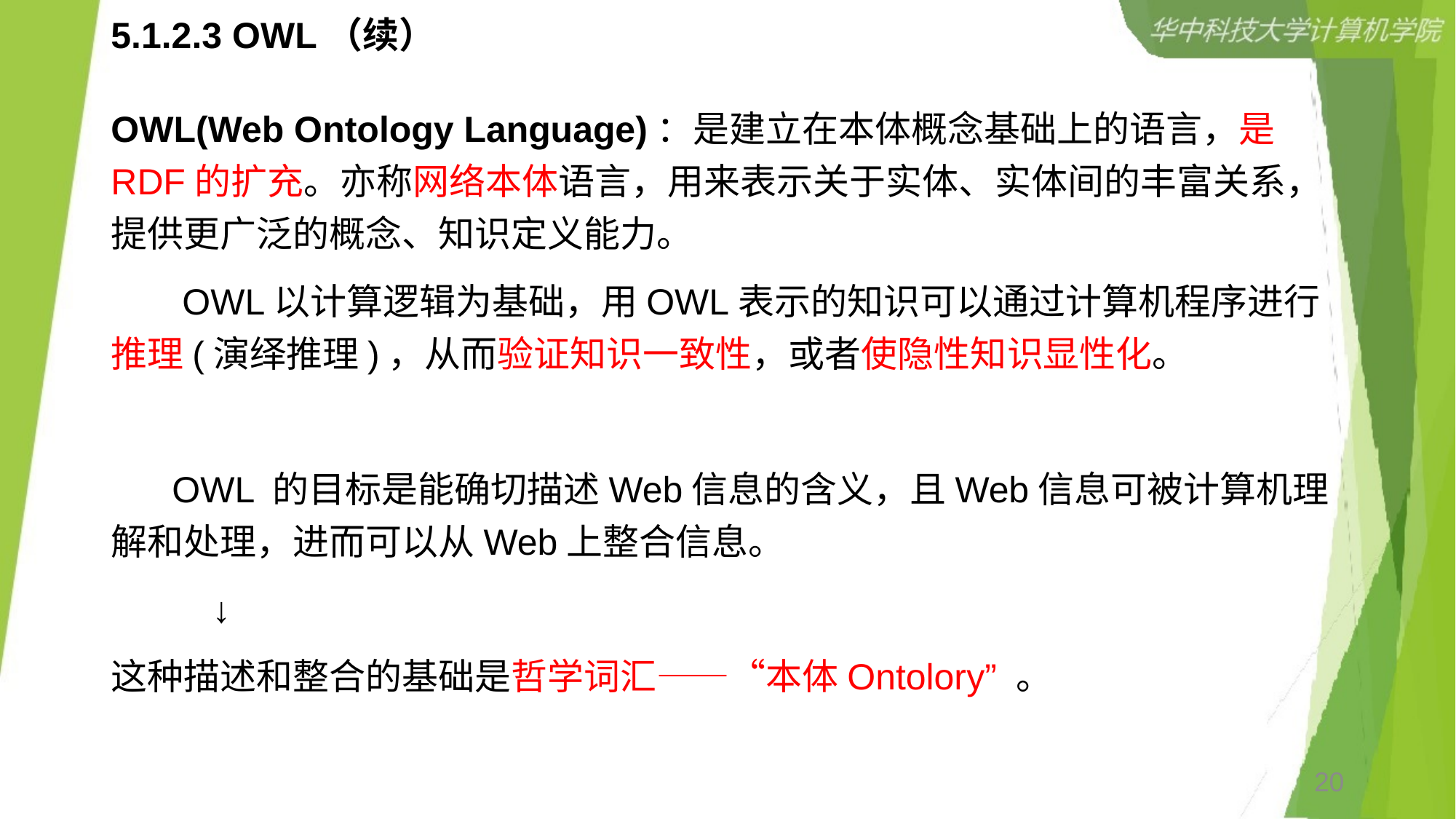

# 5.1.2.3 OWL（续）
OWL(Web Ontology Language)：是建立在本体概念基础上的语言，是RDF的扩充。亦称网络本体语言，用来表示关于实体、实体间的丰富关系，提供更广泛的概念、知识定义能力。
       OWL以计算逻辑为基础，用OWL表示的知识可以通过计算机程序进行推理(演绎推理)，从而验证知识一致性，或者使隐性知识显性化。

      OWL 的目标是能确切描述Web信息的含义，且Web信息可被计算机理解和处理，进而可以从Web上整合信息。
          ↓
这种描述和整合的基础是哲学词汇——“本体Ontolory” 。
20